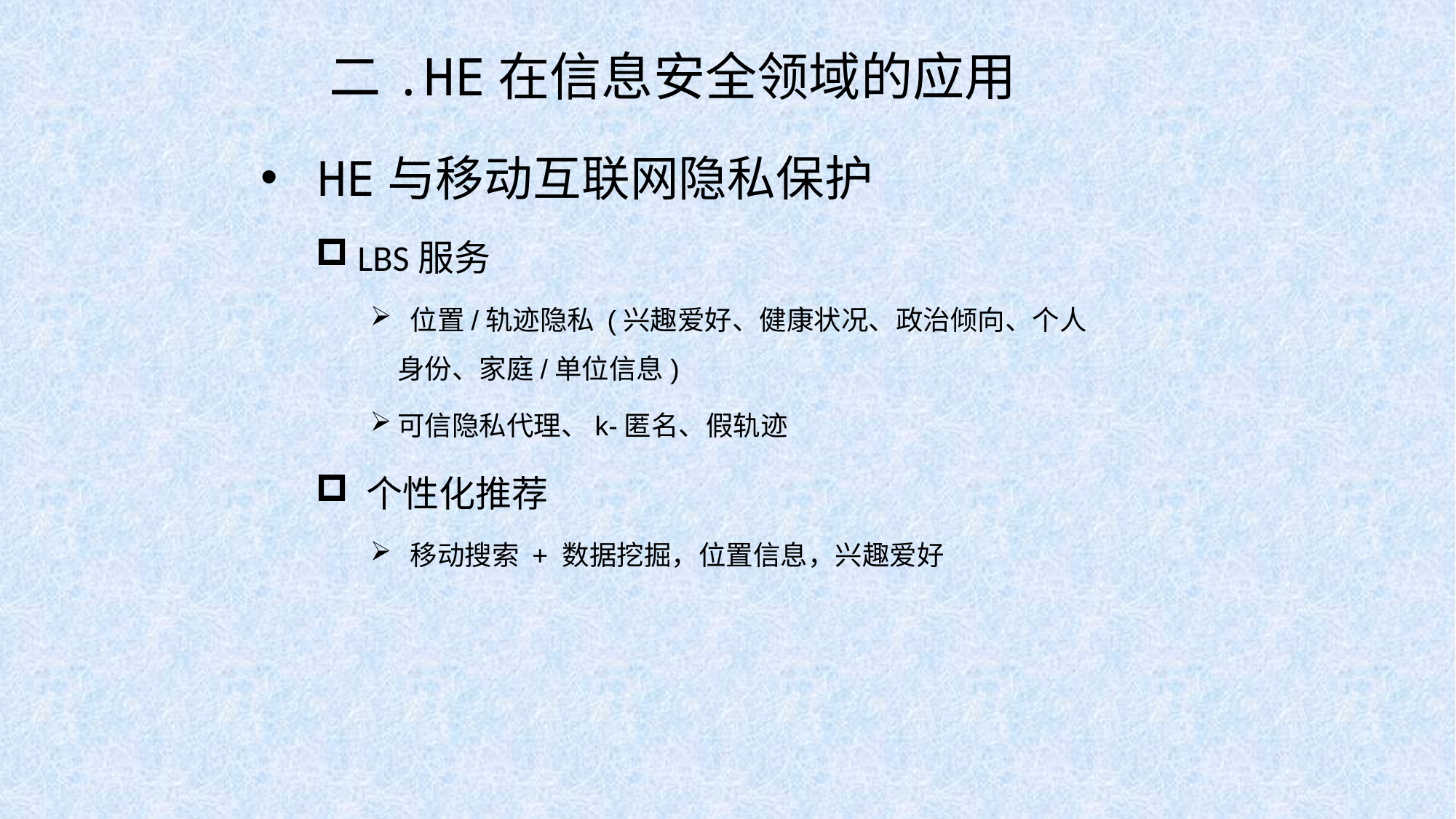

# 二.HE在信息安全领域的应用
 HE与移动互联网隐私保护
 LBS服务
 位置/轨迹隐私 (兴趣爱好、健康状况、政治倾向、个人身份、家庭/单位信息)
可信隐私代理、k-匿名、假轨迹
 个性化推荐
 移动搜索 + 数据挖掘，位置信息，兴趣爱好